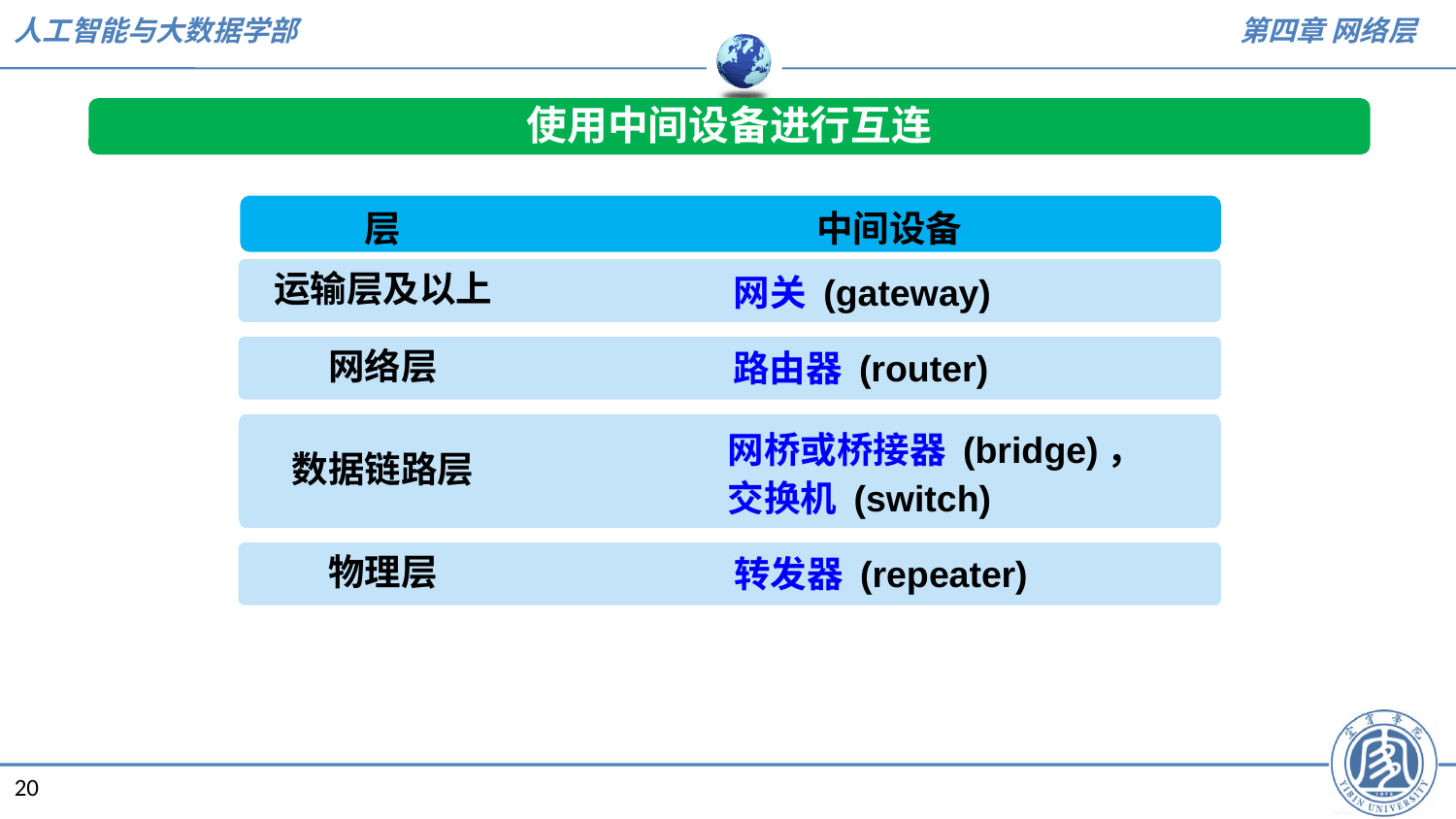

使用中间设备进行互连

层
中间设备
运输层及以上
网关 (gateway)
网络层
路由器 (router)
数据链路层
网桥或桥接器 (bridge)，
交换机 (switch)
物理层
转发器 (repeater)
20